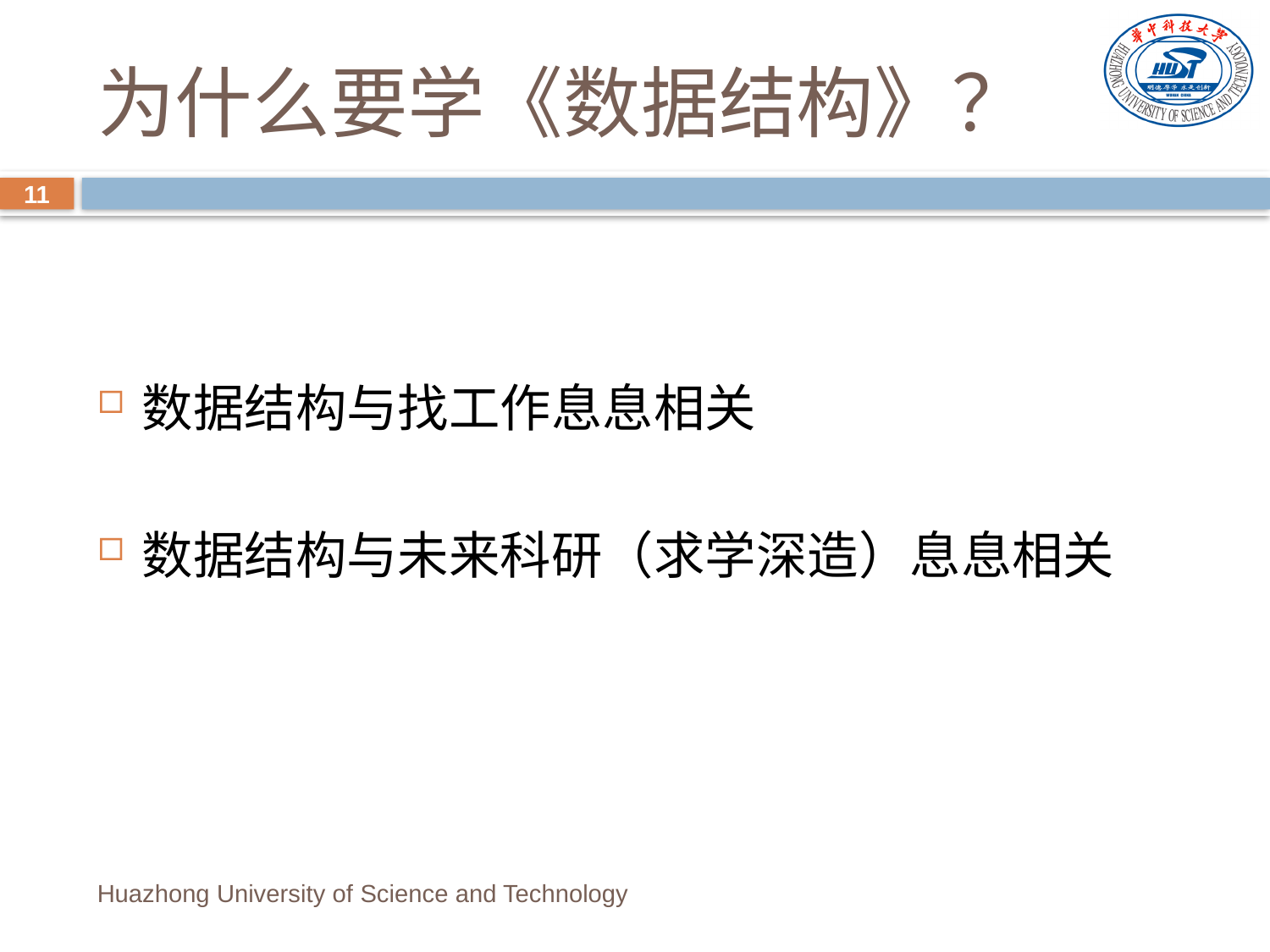

# 为什么要学《数据结构》？
11

数据结构与找工作息息相关

数据结构与未来科研（求学深造）息息相关
Huazhong University of Science and Technology